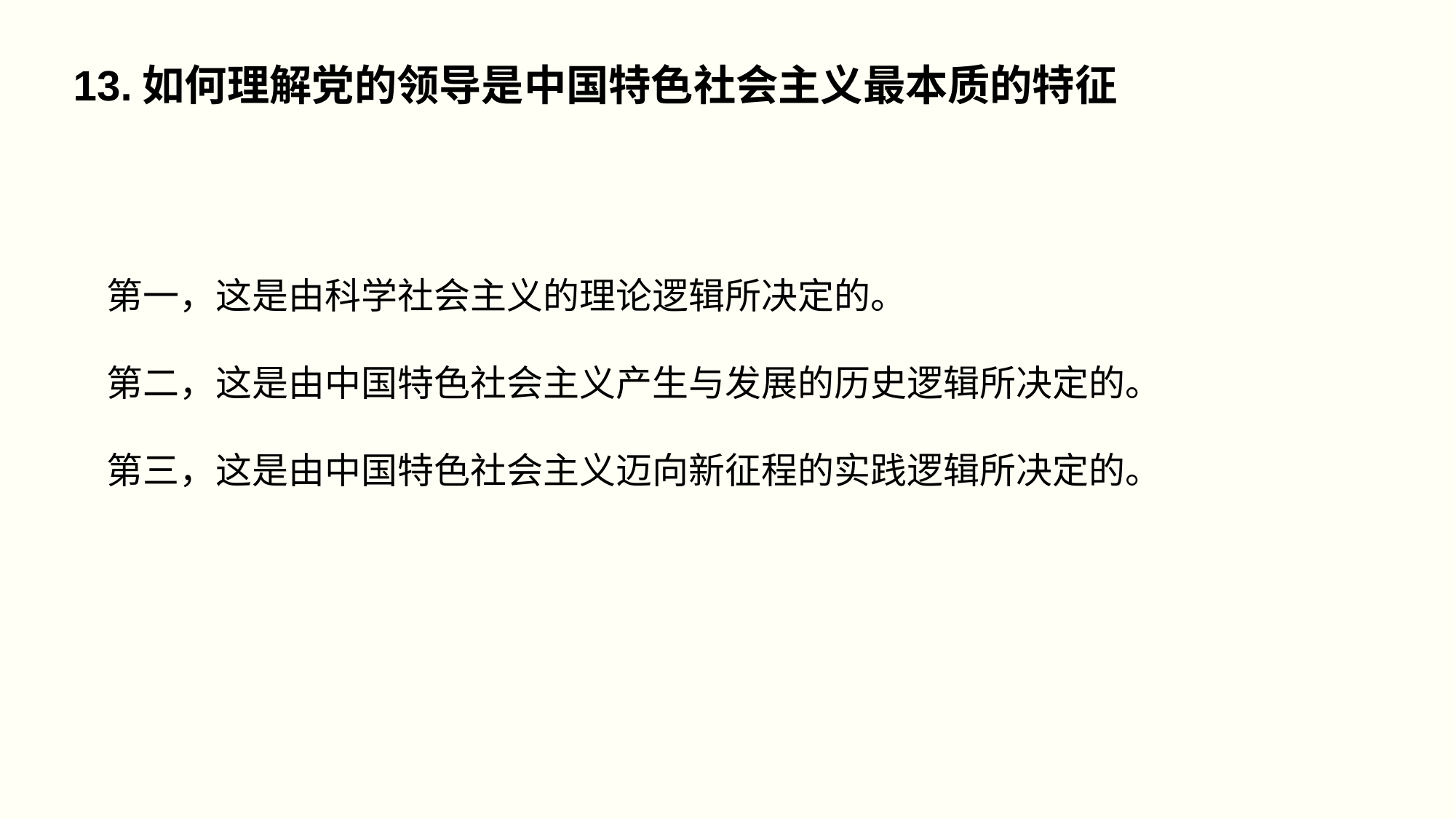

13.如何理解党的领导是中国特色社会主义最本质的特征
第一，这是由科学社会主义的理论逻辑所决定的。

第二，这是由中国特色社会主义产生与发展的历史逻辑所决定的。

第三，这是由中国特色社会主义迈向新征程的实践逻辑所决定的。